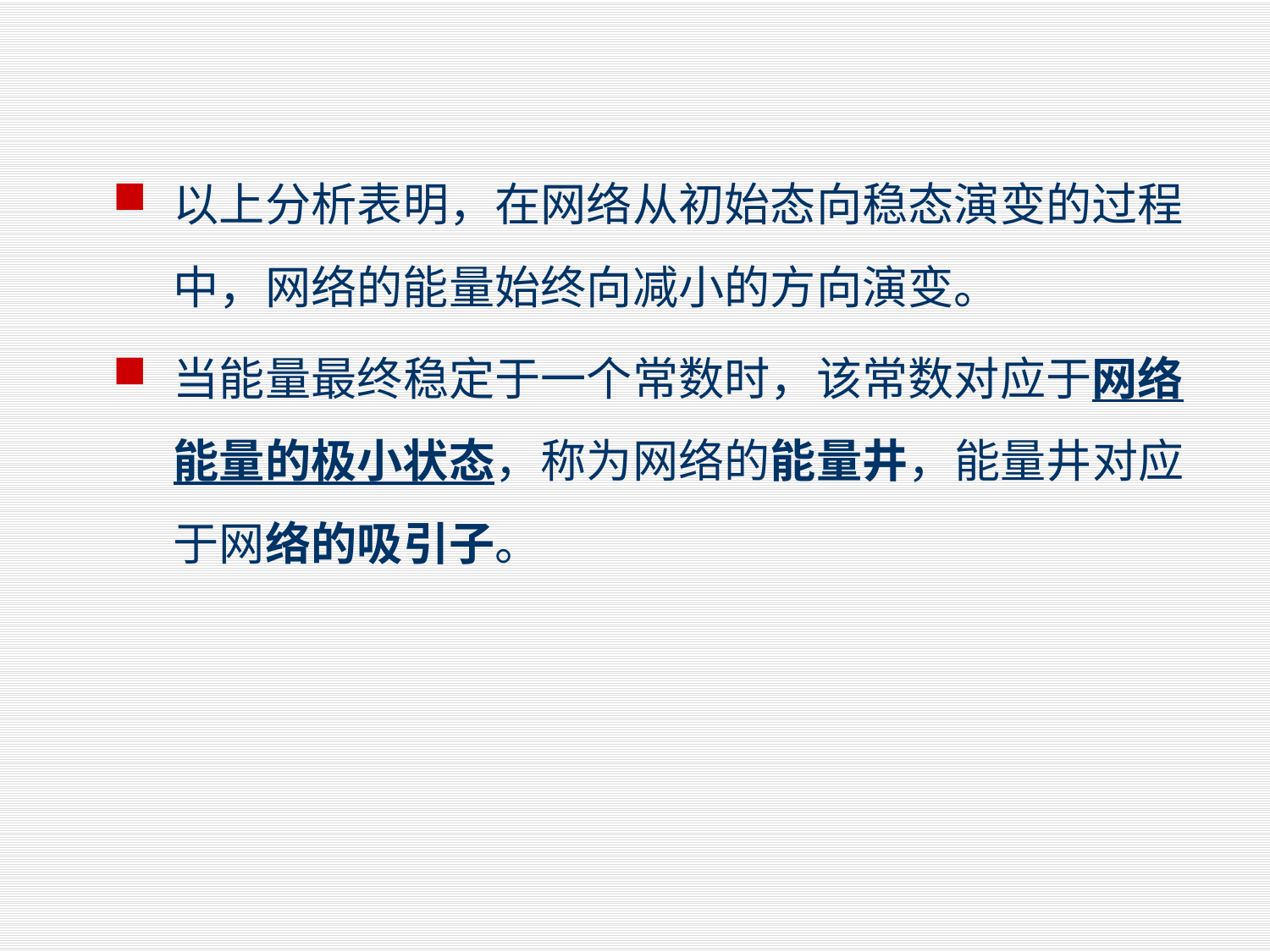

#
以上分析表明，在网络从初始态向稳态演变的过程中，网络的能量始终向减小的方向演变。
当能量最终稳定于一个常数时，该常数对应于网络能量的极小状态，称为网络的能量井，能量井对应于网络的吸引子。